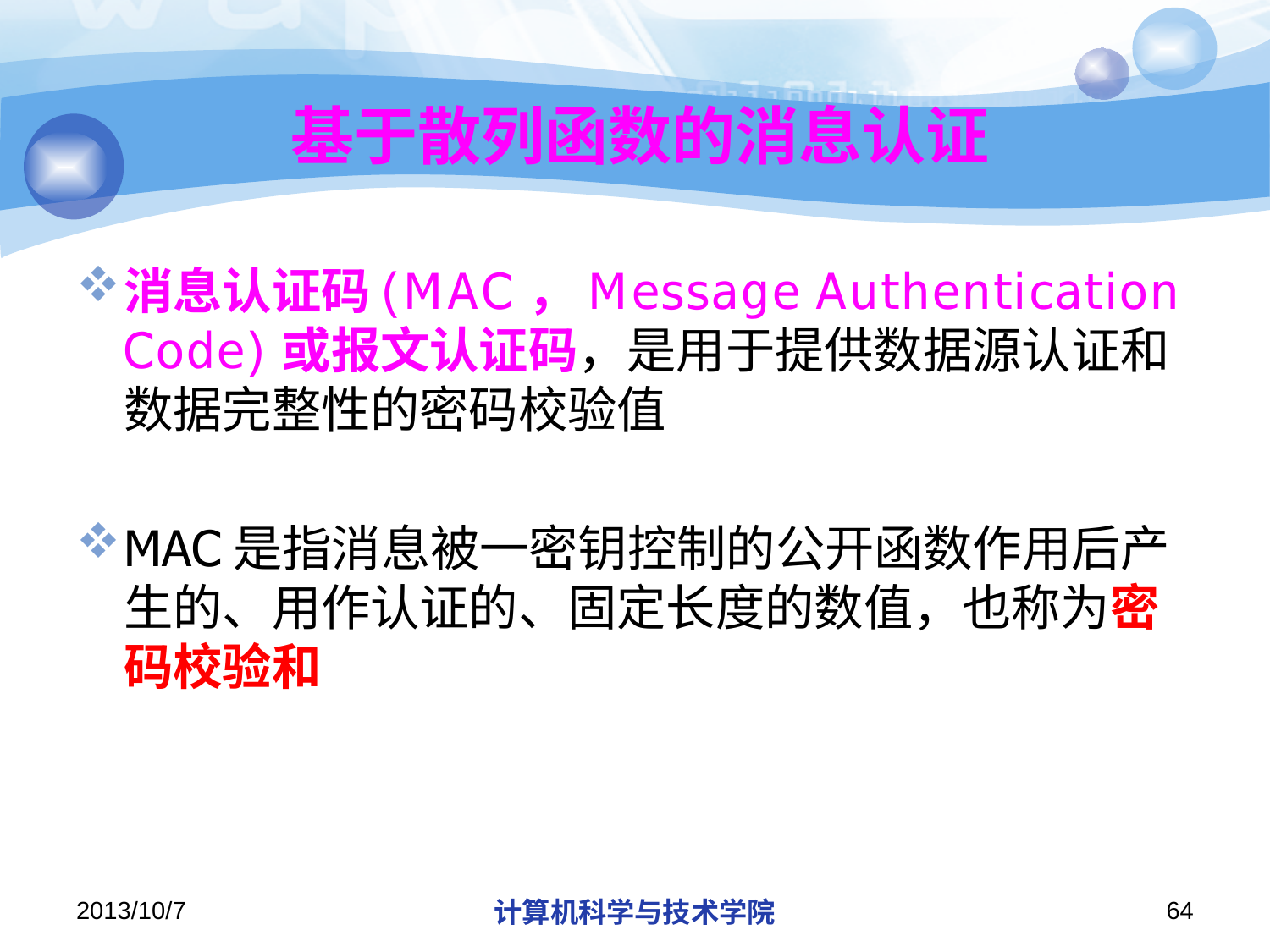

# 基于散列函数的消息认证
消息认证码(MAC，Message Authentication Code)或报文认证码，是用于提供数据源认证和数据完整性的密码校验值

MAC是指消息被一密钥控制的公开函数作用后产生的、用作认证的、固定长度的数值，也称为密码校验和

2013/10/7
计算机科学与技术学院
64